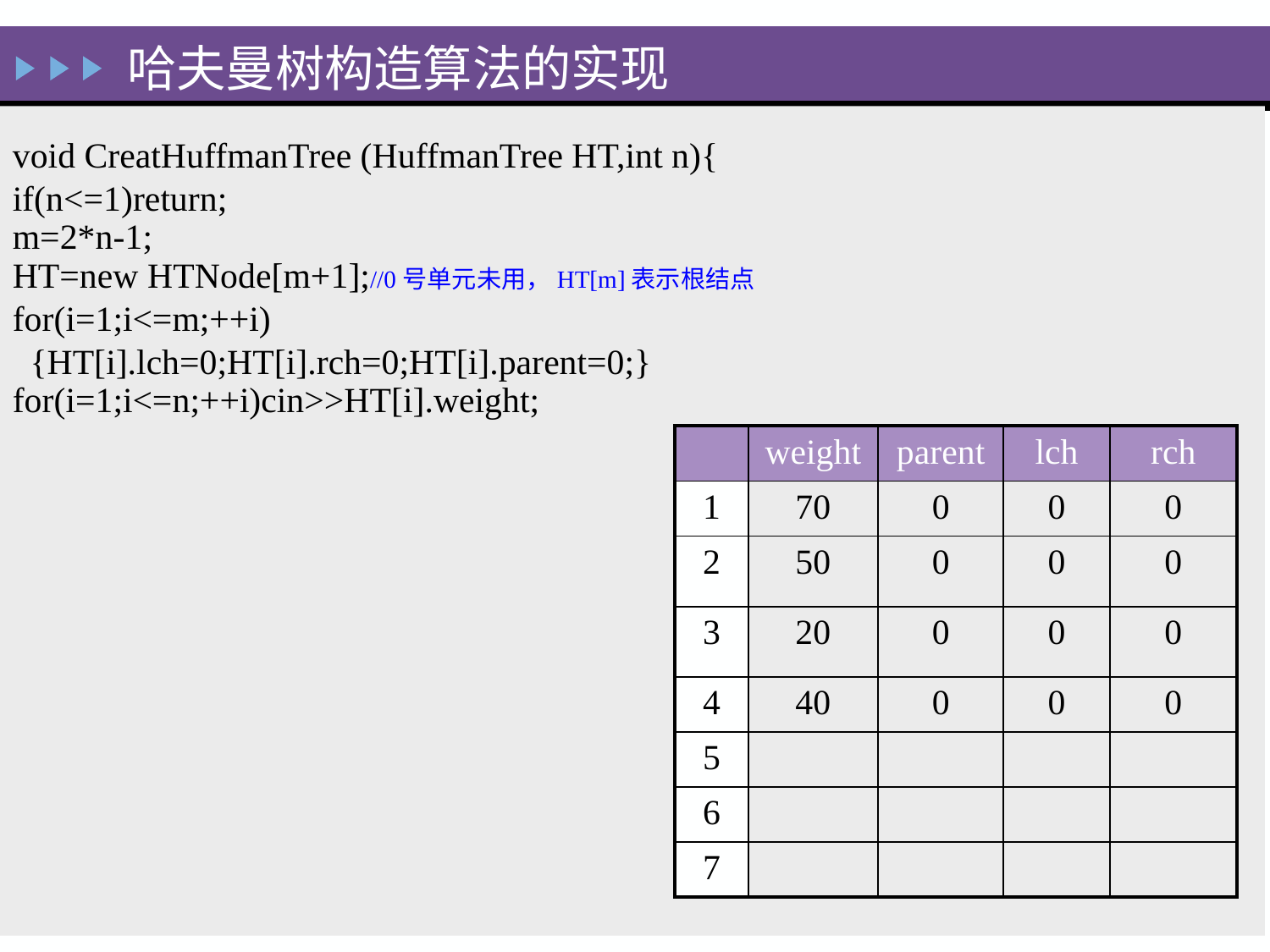

哈夫曼树构造算法的实现

void CreatHuffmanTree (HuffmanTree HT,int n){
if(n<=1)return;
m=2*n-1;
HT=new HTNode[m+1];//0号单元未用，HT[m]表示根结点
for(i=1;i<=m;++i)
  {HT[i].lch=0;HT[i].rch=0;HT[i].parent=0;}
for(i=1;i<=n;++i)cin>>HT[i].weight;

|  | weight | parent | lch | rch |
| --- | --- | --- | --- | --- |
| 1 | 70 | 0 | 0 | 0 |
| 2 | 50 | 0 | 0 | 0 |
| 3 | 20 | 0 | 0 | 0 |
| 4 | 40 | 0 | 0 | 0 |
| 5 |  |  |  |  |
| 6 |  |  |  |  |
| 7 |  |  |  |  |